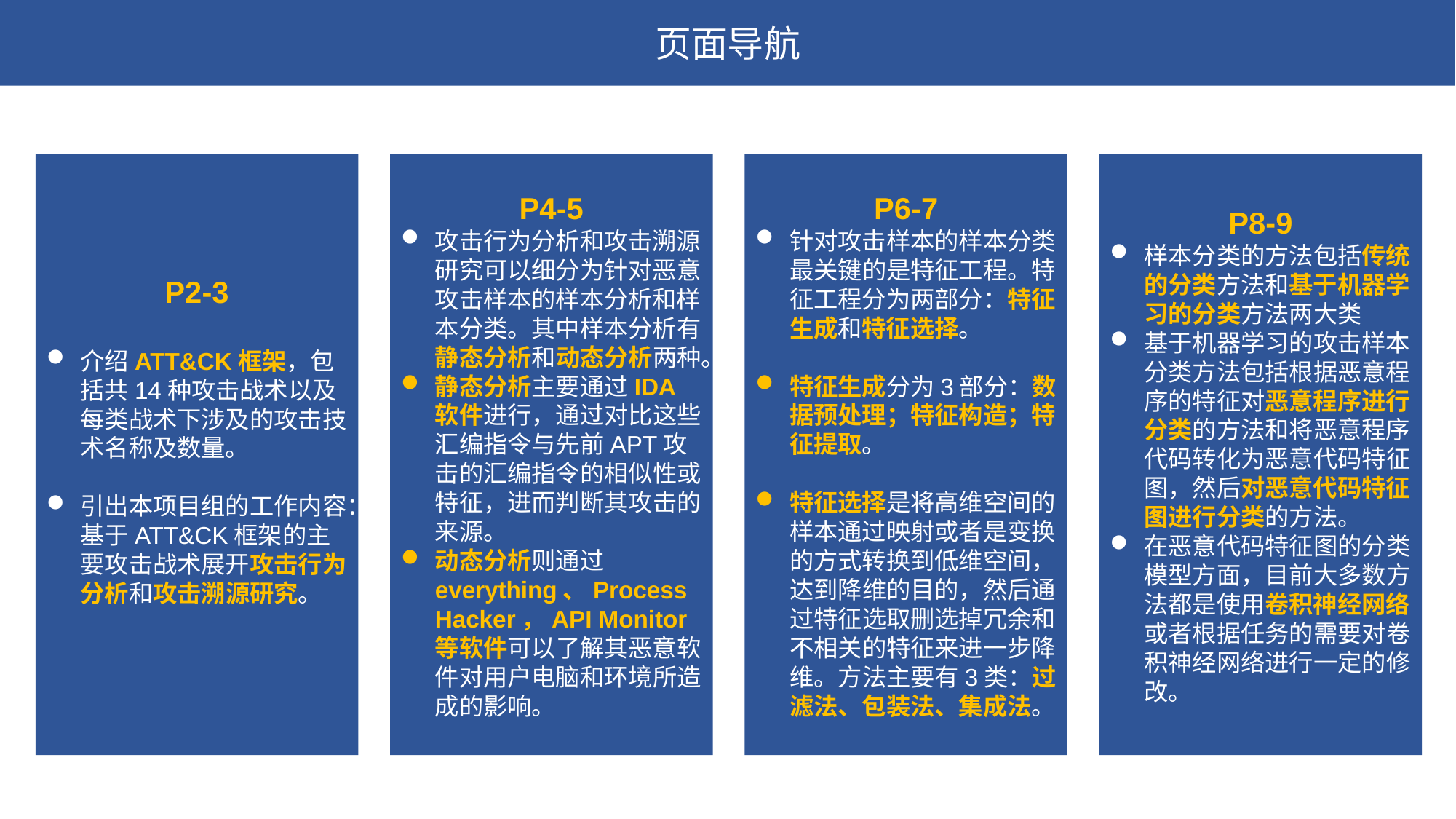

页面导航
P2-3

介绍ATT&CK框架，包括共14种攻击战术以及每类战术下涉及的攻击技术名称及数量。

引出本项目组的工作内容：基于ATT&CK框架的主要攻击战术展开攻击行为分析和攻击溯源研究。

P6-7
针对攻击样本的样本分类最关键的是特征工程。特征工程分为两部分：特征生成和特征选择。

特征生成分为3部分：数据预处理；特征构造；特征提取。

特征选择是将高维空间的样本通过映射或者是变换的方式转换到低维空间，达到降维的目的，然后通过特征选取删选掉冗余和不相关的特征来进一步降维。方法主要有3类：过滤法、包装法、集成法。
P8-9
样本分类的方法包括传统的分类方法和基于机器学习的分类方法两大类
基于机器学习的攻击样本分类方法包括根据恶意程序的特征对恶意程序进行分类的方法和将恶意程序代码转化为恶意代码特征图，然后对恶意代码特征图进行分类的方法。
在恶意代码特征图的分类模型方面，目前大多数方法都是使用卷积神经网络或者根据任务的需要对卷积神经网络进行一定的修改。
P4-5
攻击行为分析和攻击溯源研究可以细分为针对恶意攻击样本的样本分析和样本分类。其中样本分析有静态分析和动态分析两种。
静态分析主要通过IDA软件进行，通过对比这些汇编指令与先前APT攻击的汇编指令的相似性或特征，进而判断其攻击的来源。
动态分析则通过everything、Process Hacker，API Monitor等软件可以了解其恶意软件对用户电脑和环境所造成的影响。